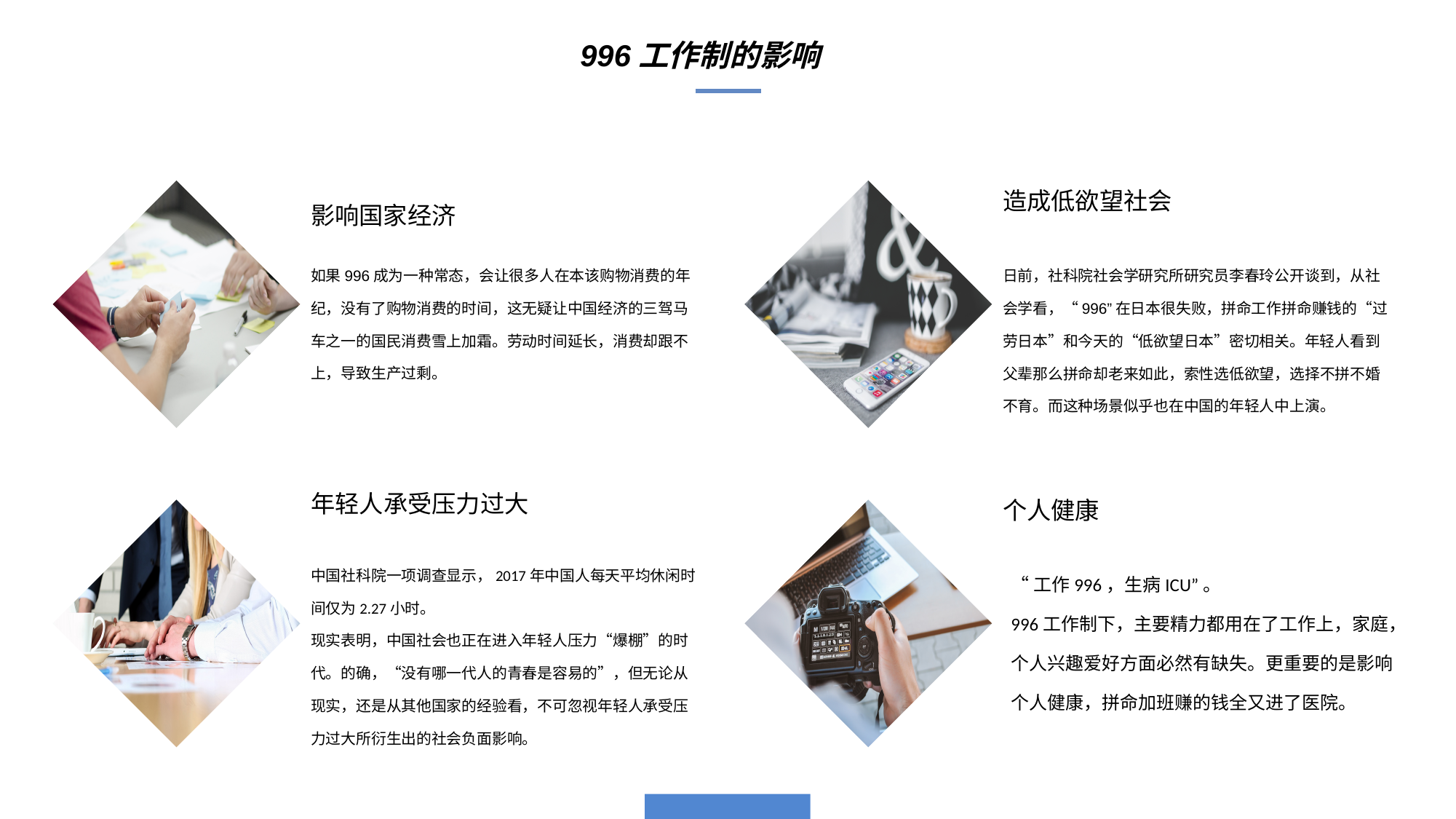

996工作制的影响

影响国家经济

造成低欲望社会
如果996成为一种常态，会让很多人在本该购物消费的年纪，没有了购物消费的时间，这无疑让中国经济的三驾马车之一的国民消费雪上加霜。劳动时间延长，消费却跟不上，导致生产过剩。
日前，社科院社会学研究所研究员李春玲公开谈到，从社会学看，“996”在日本很失败，拼命工作拼命赚钱的“过劳日本”和今天的“低欲望日本”密切相关。年轻人看到父辈那么拼命却老来如此，索性选低欲望，选择不拼不婚不育。而这种场景似乎也在中国的年轻人中上演。
年轻人承受压力过大
个人健康

中国社科院一项调查显示，2017年中国人每天平均休闲时间仅为2.27小时。
现实表明，中国社会也正在进入年轻人压力“爆棚”的时代。的确，“没有哪一代人的青春是容易的”，但无论从现实，还是从其他国家的经验看，不可忽视年轻人承受压力过大所衍生出的社会负面影响。
“工作996，生病ICU”。
996工作制下，主要精力都用在了工作上，家庭，个人兴趣爱好方面必然有缺失。更重要的是影响个人健康，拼命加班赚的钱全又进了医院。